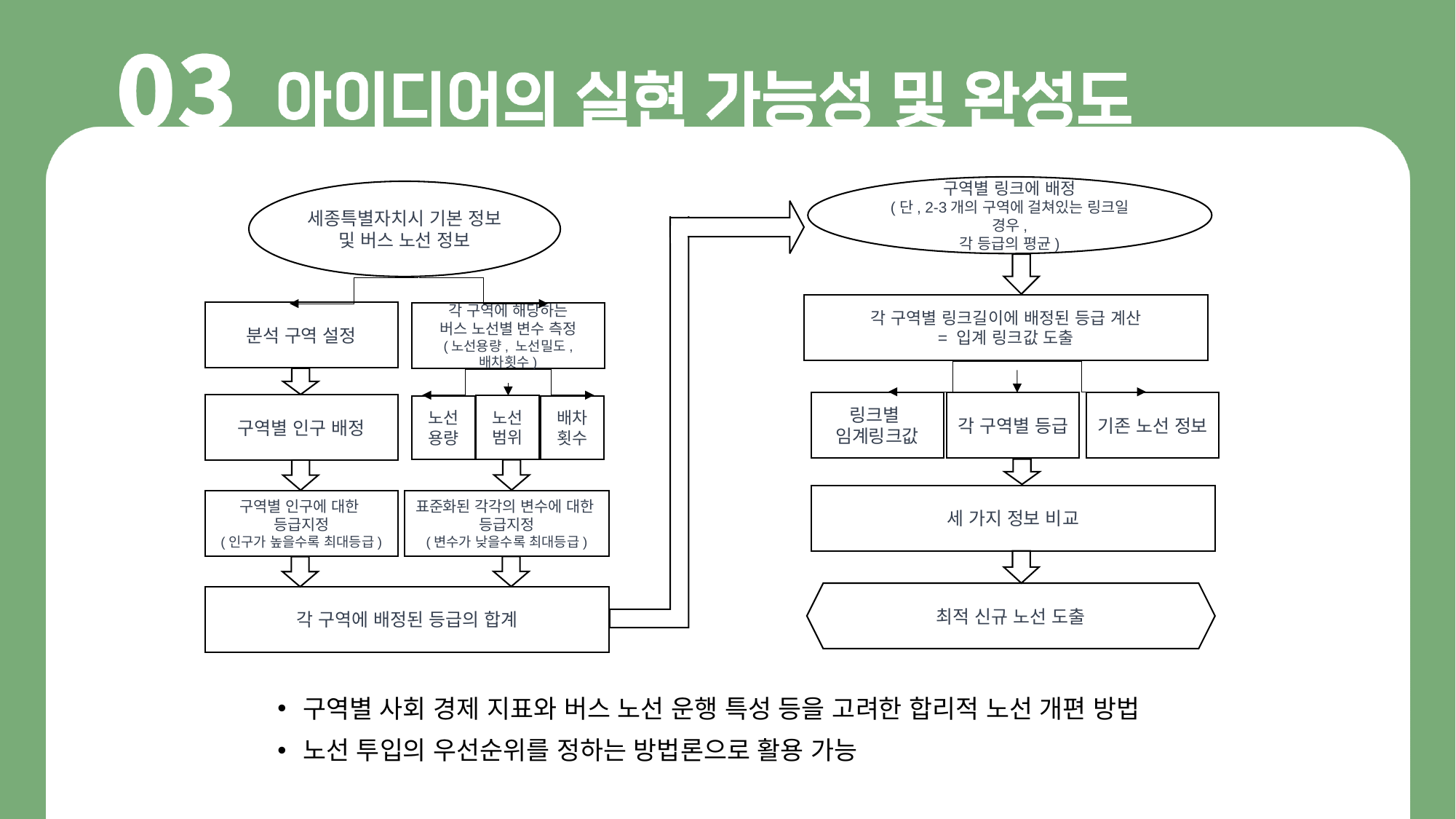

구역별 링크에 배정
(단, 2-3개의 구역에 걸쳐있는 링크일 경우,
각 등급의 평균)
세종특별자치시 기본 정보
및 버스 노선 정보

각 구역별 링크길이에 배정된 등급 계산
= 입계 링크값 도출
분석 구역 설정
각 구역에 해당하는
버스 노선별 변수 측정
(노선용량, 노선밀도, 배차횟수)

링크별
임계링크값
기존 노선 정보
각 구역별 등급
구역별 인구 배정
노선
범위
노선
용량
배차
횟수

세 가지 정보 비교
구역별 인구에 대한
등급지정
(인구가 높을수록 최대등급)
표준화된 각각의 변수에 대한
등급지정
(변수가 낮을수록 최대등급)

최적 신규 노선 도출
각 구역에 배정된 등급의 합계
구역별 사회 경제 지표와 버스 노선 운행 특성 등을 고려한 합리적 노선 개편 방법
노선 투입의 우선순위를 정하는 방법론으로 활용 가능
18